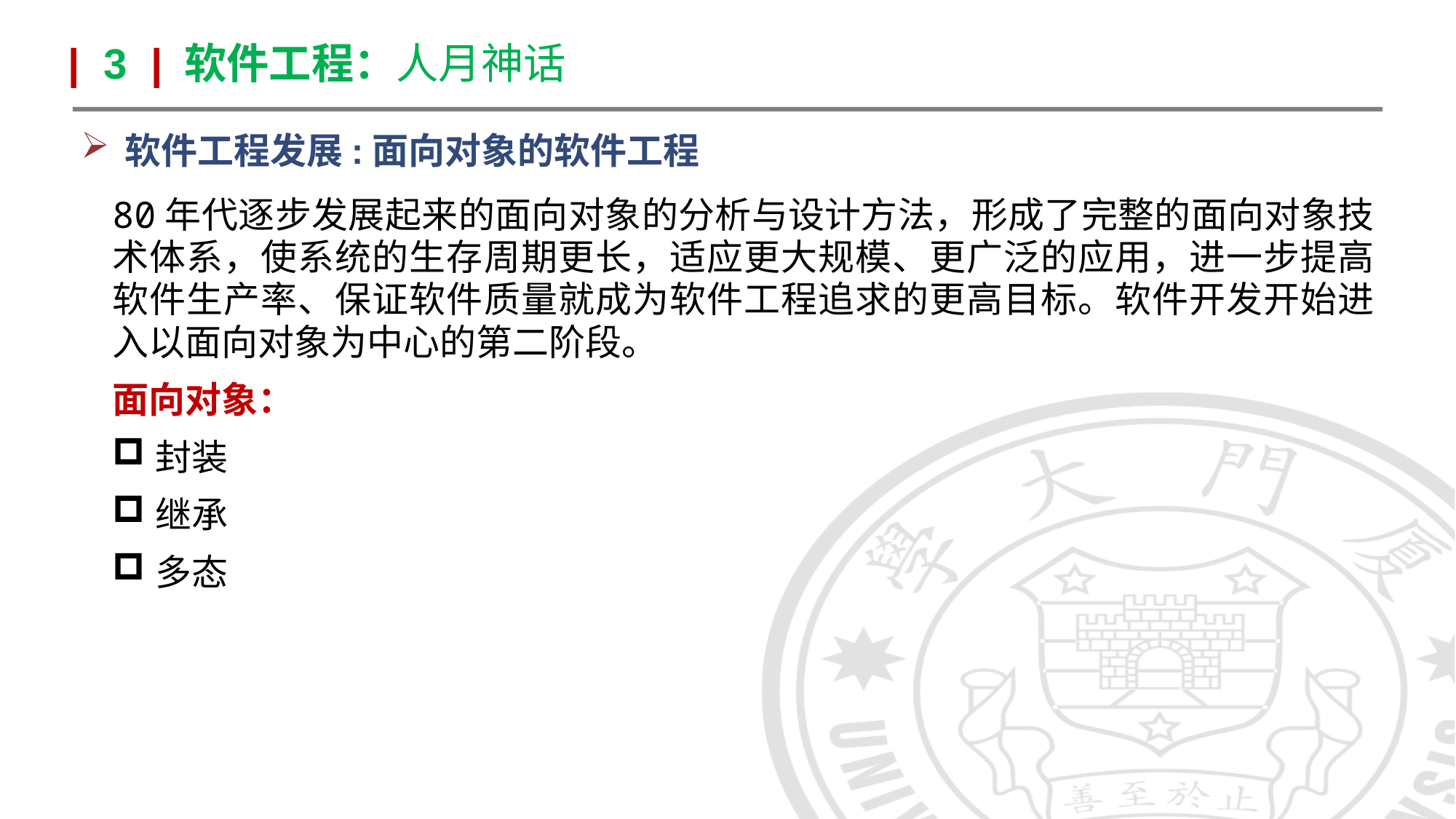

|  3  | 软件工程：人月神话

软件工程发展:面向对象的软件工程
80年代逐步发展起来的面向对象的分析与设计方法，形成了完整的面向对象技术体系，使系统的生存周期更长，适应更大规模、更广泛的应用，进一步提高软件生产率、保证软件质量就成为软件工程追求的更高目标。软件开发开始进入以面向对象为中心的第二阶段。
面向对象：
封装
继承
多态